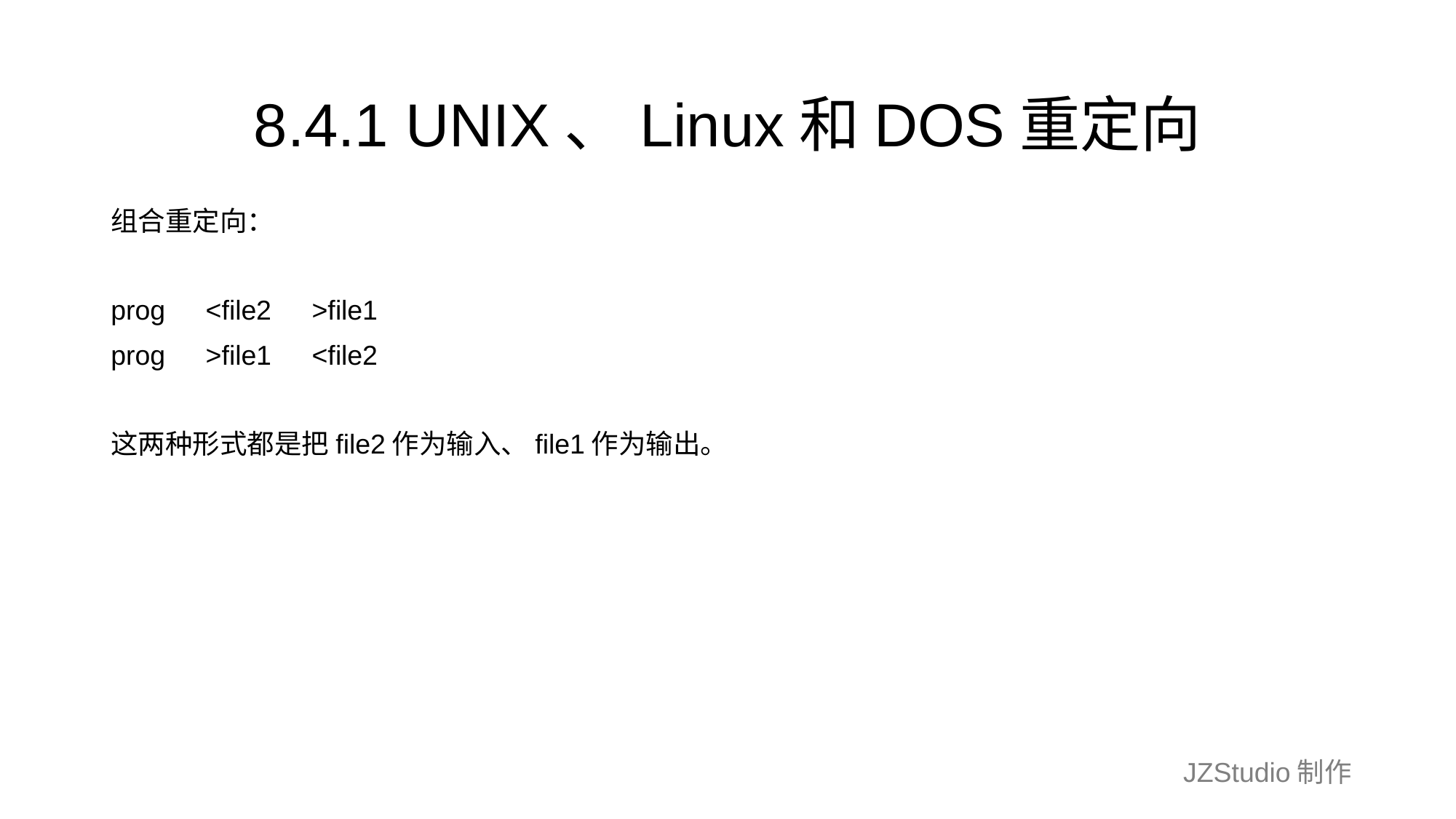

# 8.4.1 UNIX、Linux和DOS重定向
组合重定向：

prog　<file2　>file1
prog　>file1　<file2

这两种形式都是把file2作为输入、file1作为输出。